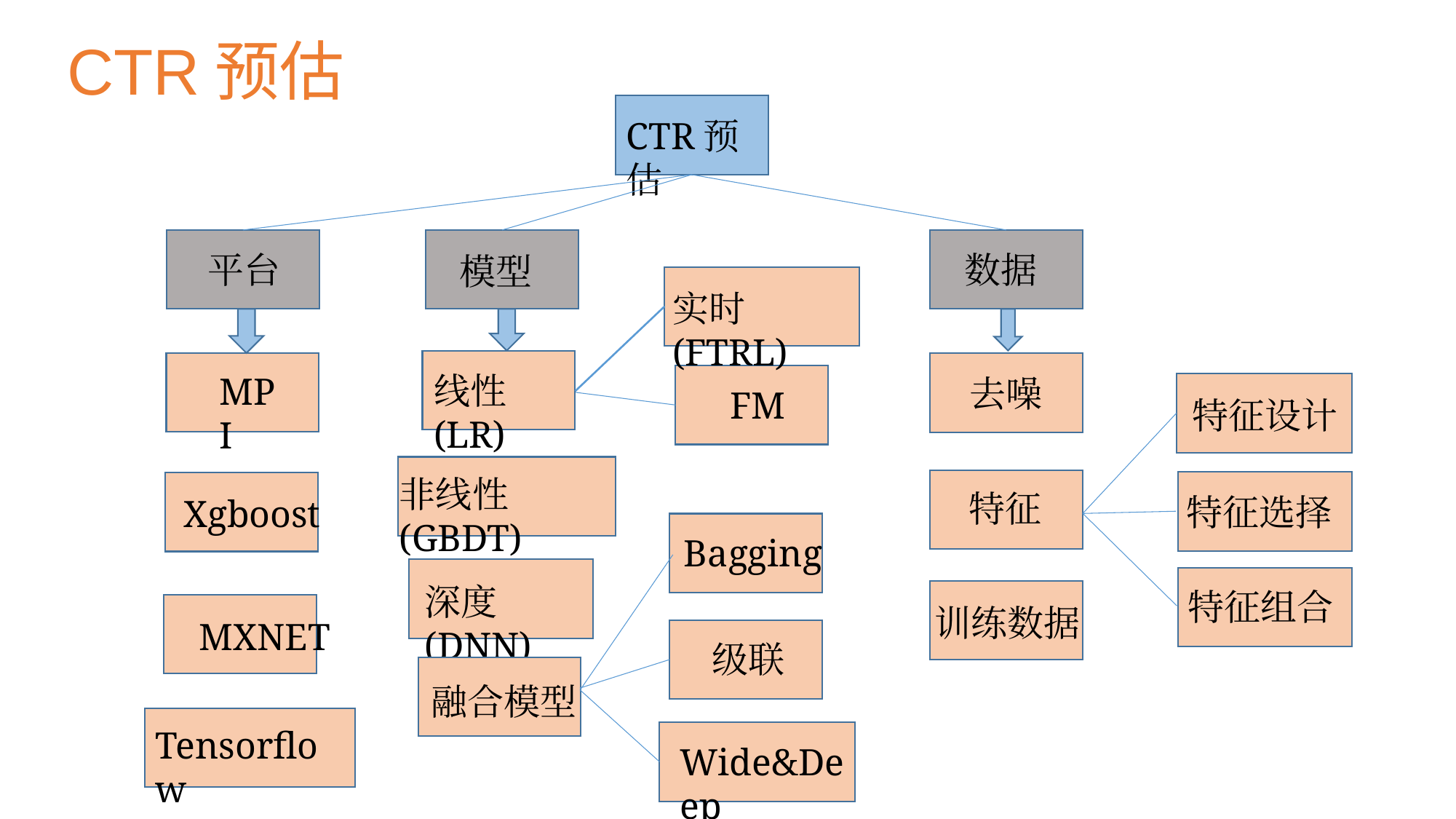

# CTR预估

CTR预估

数据
平台
模型

实时(FTRL)

线性(LR)

深度(DNN)

融合模型

MPI

去噪

FM
特征设计

非线性(GBDT)

Xgboost
特征
特征选择

Bagging

特征组合

MXNET
训练数据

级联

Tensorflow

Wide&Deep